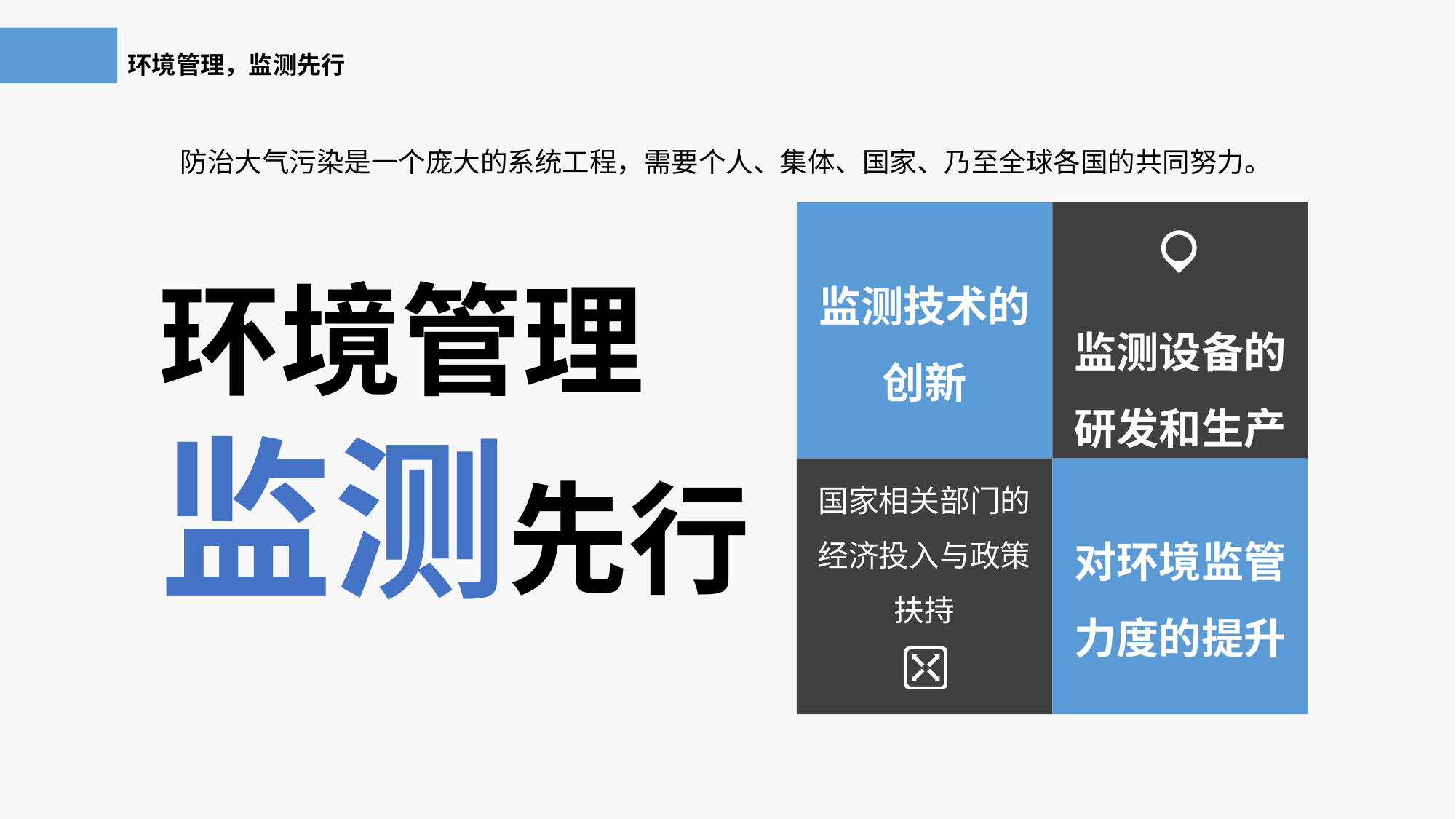

环境管理，监测先行
防治大气污染是一个庞大的系统工程，需要个人、集体、国家、乃至全球各国的共同努力。
监测技术的创新
监测设备的研发和生产

环境管理监测先行
国家相关部门的经济投入与政策扶持
对环境监管力度的提升